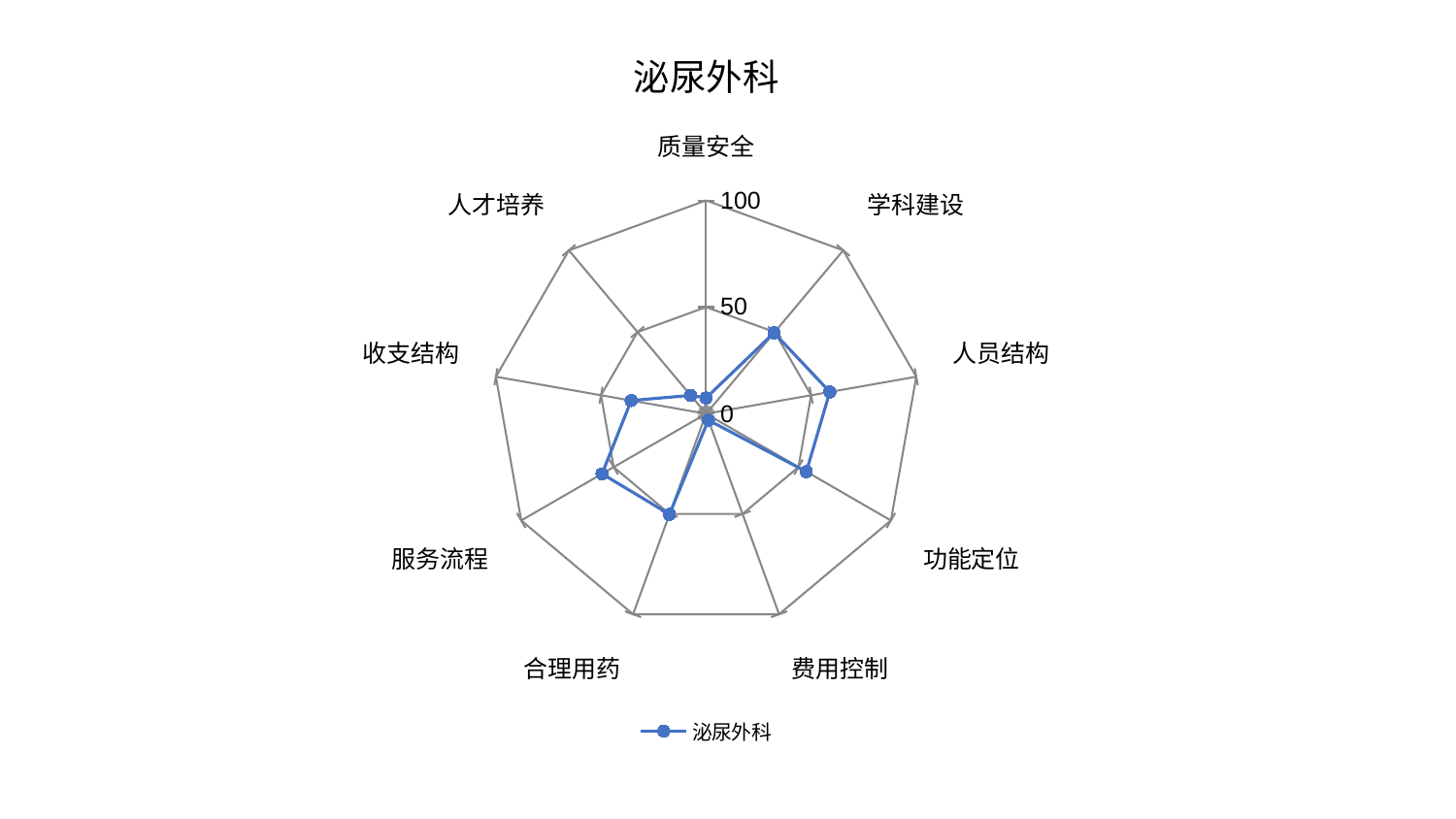

### Chart: 泌尿外科

| Category | 泌尿外科 |
|---|---|
| 质量安全 | 7.405861078276169 |
| 学科建设 | 49.56285979079175 |
| 人员结构 | 58.88461148350087 |
| 功能定位 | 54.28403334753396 |
| 费用控制 | 3.171903286563695 |
| 合理用药 | 50.168671660839834 |
| 服务流程 | 56.29186003366655 |
| 收支结构 | 35.6353778475277 |
| 人才培养 | 11.23639562751732 |
101